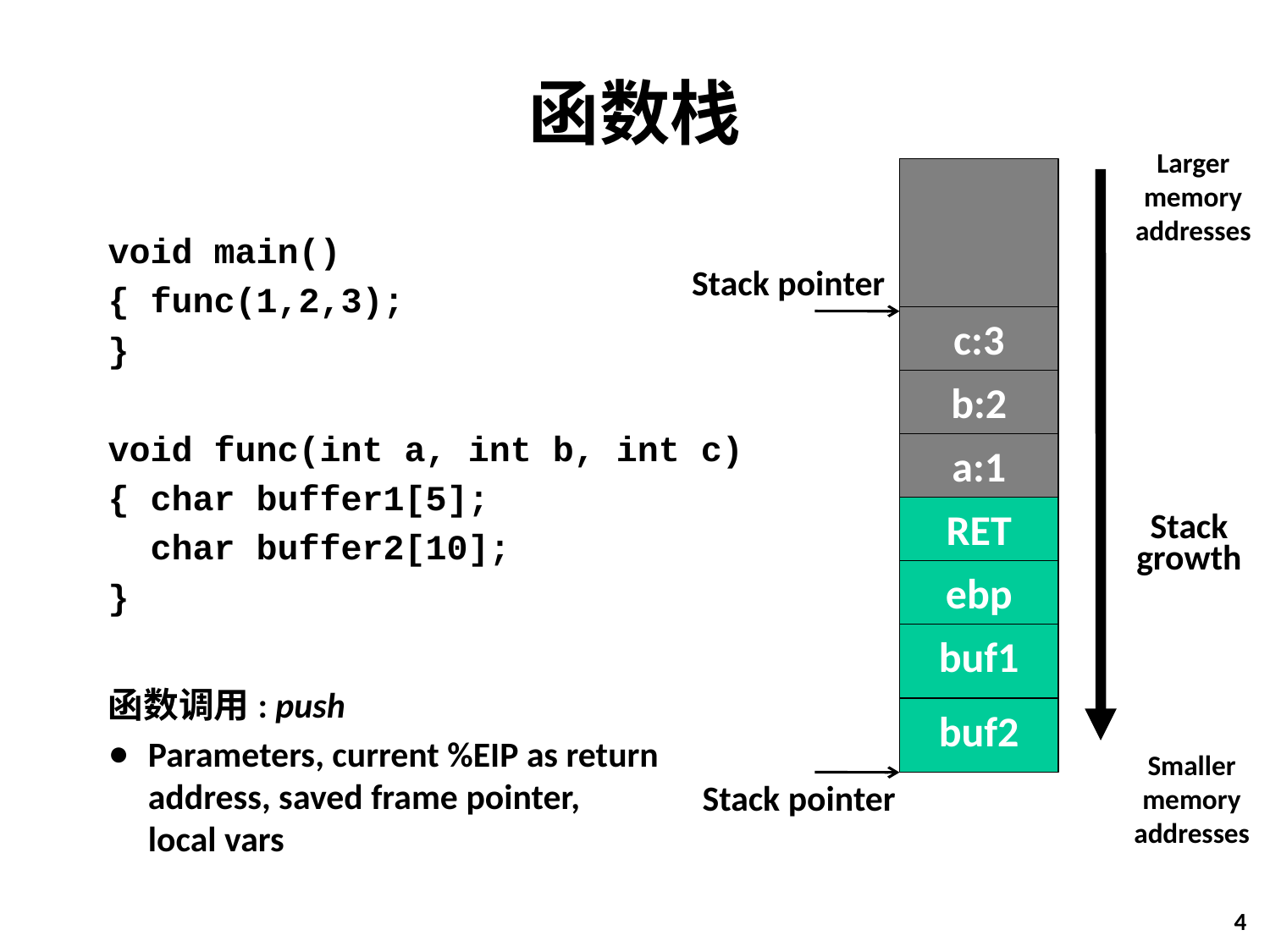

# 函数栈
Larger
memory
addresses

void main()
{ func(1,2,3);
}

void func(int a, int b, int c)
{ char buffer1[5];
  char buffer2[10];
}

函数调用: push
Parameters, current %EIP as return
address, saved frame pointer,
local vars

Stack pointer
c:3
b:2
a:1
RET
Stack
growth
ebp
buf1
buf2
Smaller
memory
addresses
Stack pointer
4